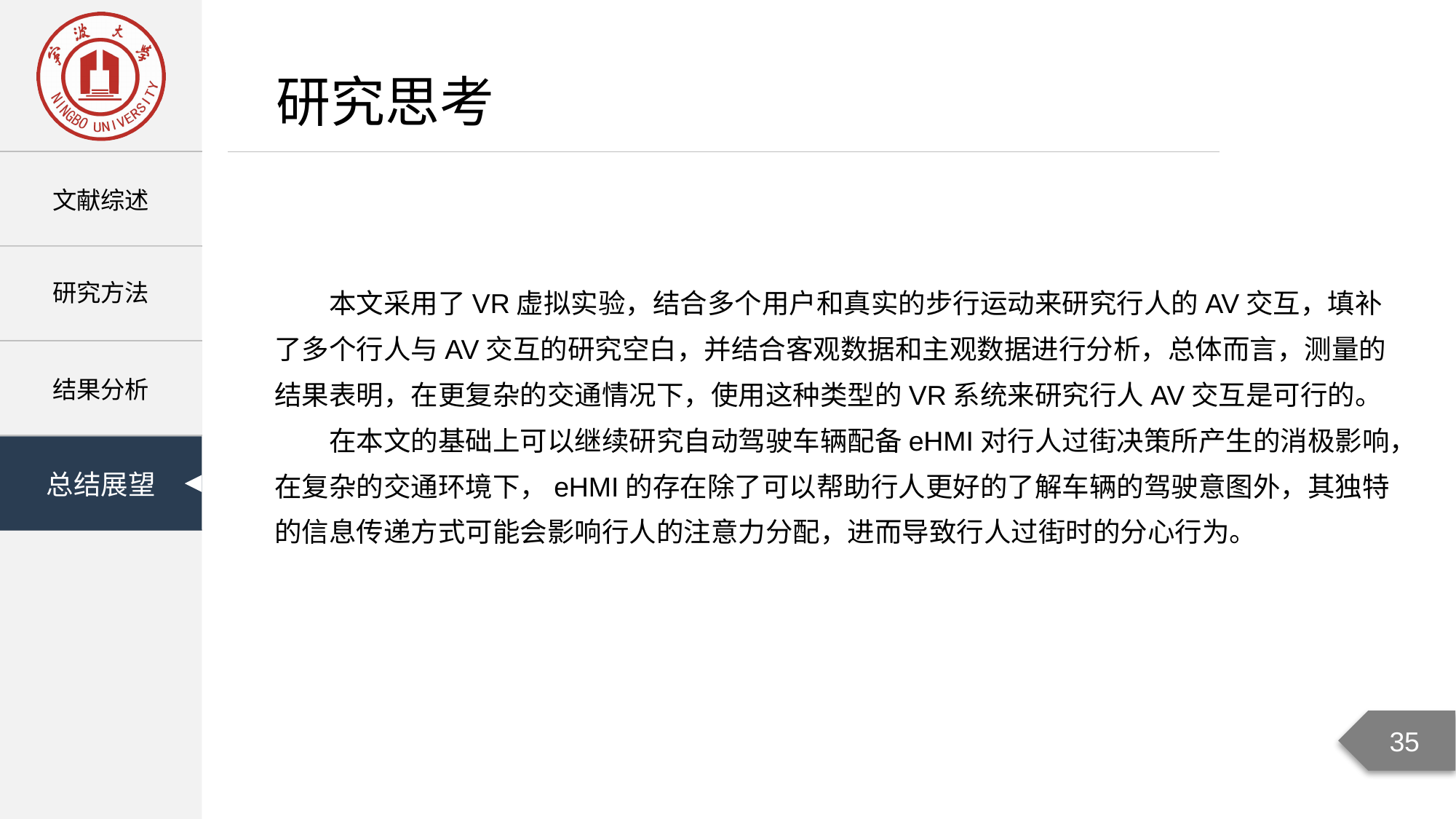

研究思考
本文采用了VR虚拟实验，结合多个用户和真实的步行运动来研究行人的AV交互，填补了多个行人与AV交互的研究空白，并结合客观数据和主观数据进行分析，总体而言，测量的结果表明，在更复杂的交通情况下，使用这种类型的VR系统来研究行人AV交互是可行的。
在本文的基础上可以继续研究自动驾驶车辆配备eHMI对行人过街决策所产生的消极影响，在复杂的交通环境下，eHMI的存在除了可以帮助行人更好的了解车辆的驾驶意图外，其独特的信息传递方式可能会影响行人的注意力分配，进而导致行人过街时的分心行为。